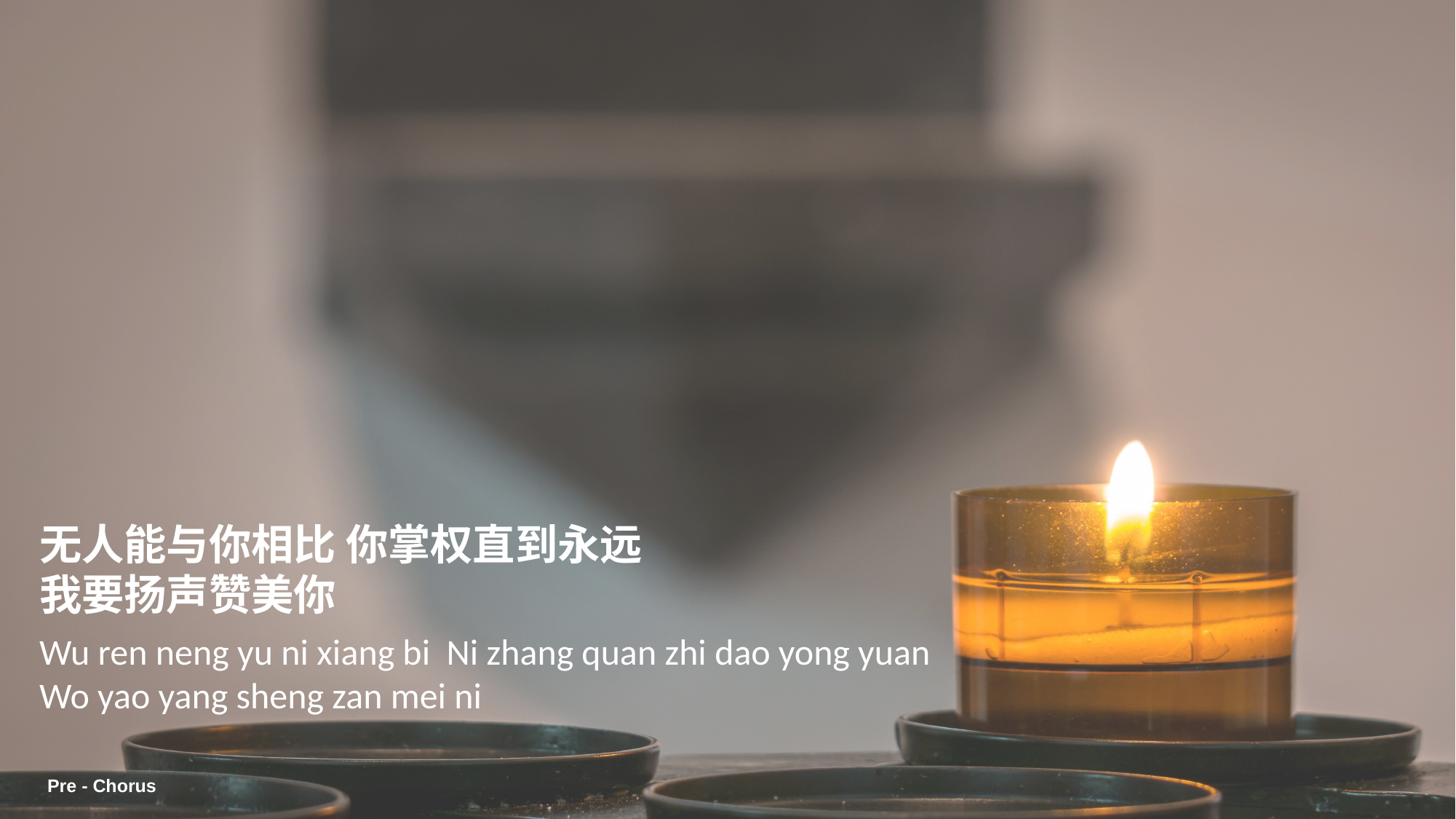

无人能与你相比 你掌权直到永远
我要扬声赞美你

Wu ren neng yu ni xiang bi  Ni zhang quan zhi dao yong yuan
Wo yao yang sheng zan mei ni

Pre - Chorus